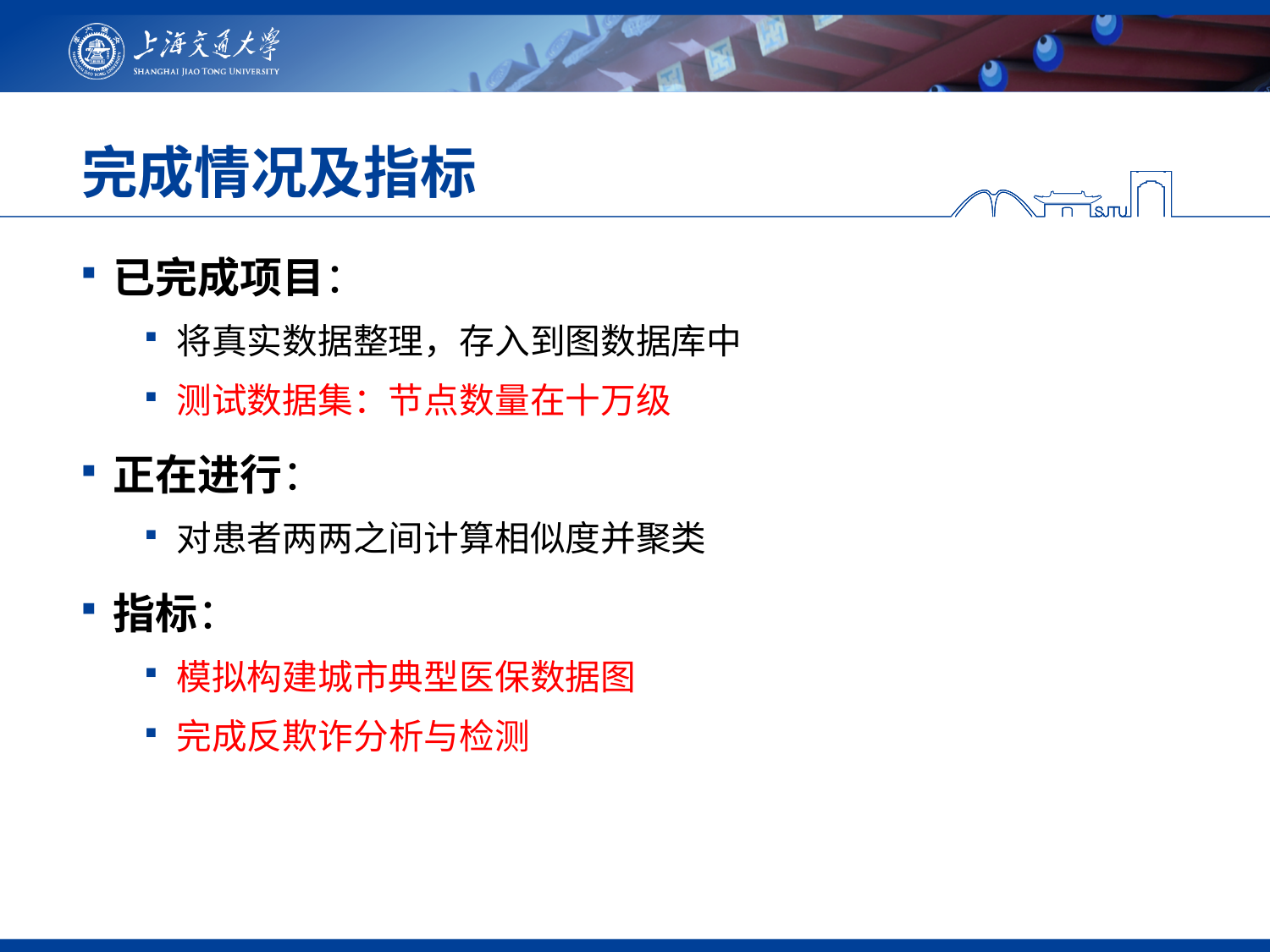

# 完成情况及指标
已完成项目：
将真实数据整理，存入到图数据库中
测试数据集：节点数量在十万级
正在进行：
对患者两两之间计算相似度并聚类
指标：
模拟构建城市典型医保数据图
完成反欺诈分析与检测